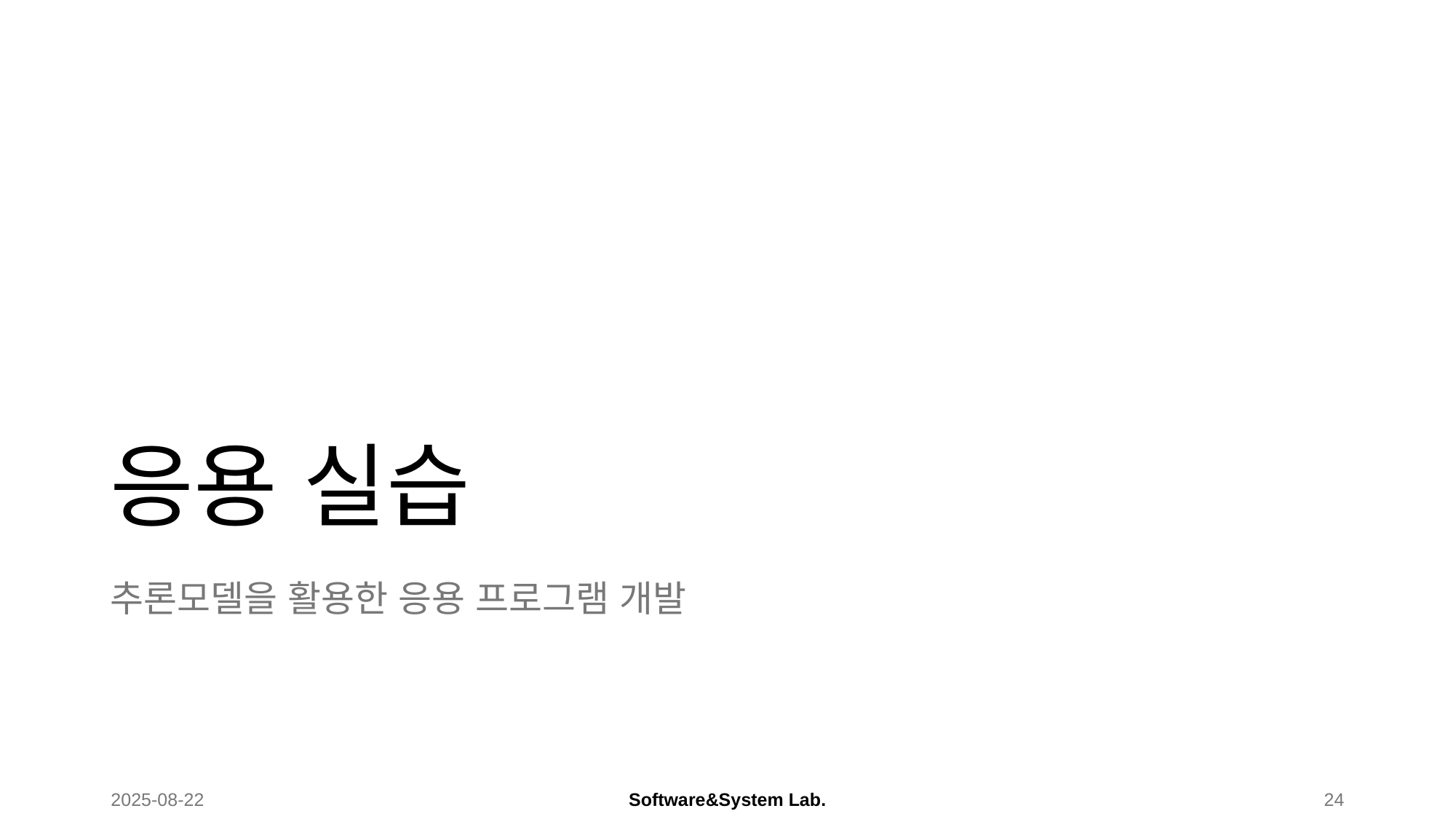

# 응용 실습
추론모델을 활용한 응용 프로그램 개발
2025-08-22
Software&System Lab.
24